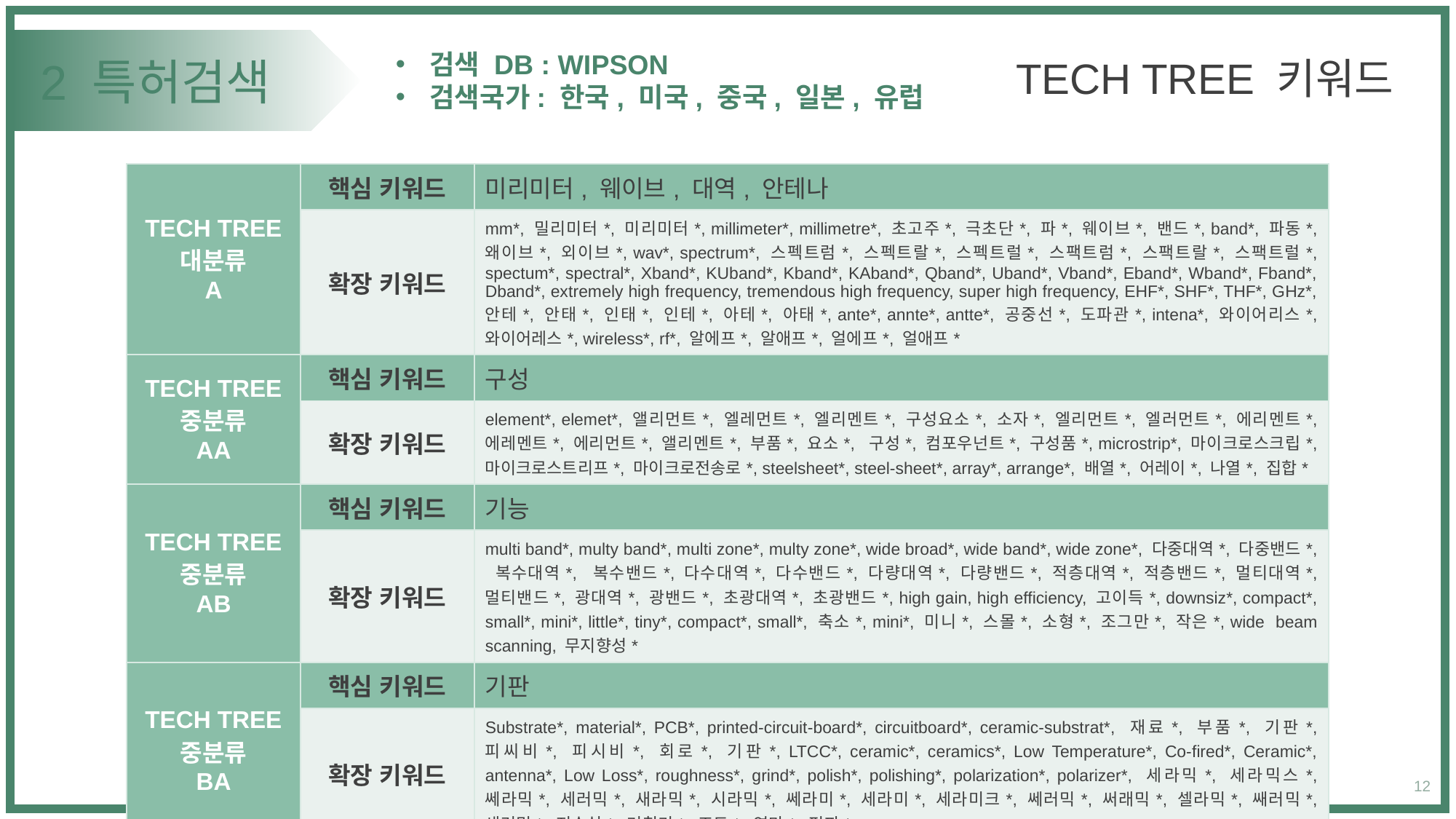

검색 DB : WIPSON
검색국가: 한국, 미국, 중국, 일본, 유럽
TECH TREE 키워드
# 2 특허검색
| TECH TREE 대분류 A | 핵심 키워드 | 미리미터, 웨이브, 대역, 안테나 |
| --- | --- | --- |
|  | 확장 키워드 | mm\*, 밀리미터\*, 미리미터\*, millimeter\*, millimetre\*, 초고주\*, 극초단\*, 파\*, 웨이브\*, 밴드\*, band\*, 파동\*, 왜이브\*, 외이브\*, wav\*, spectrum\*, 스펙트럼\*, 스펙트랄\*, 스펙트럴\*, 스팩트럼\*, 스팩트랄\*, 스팩트럴\*, spectum\*, spectral\*, Xband\*, KUband\*, Kband\*, KAband\*, Qband\*, Uband\*, Vband\*, Eband\*, Wband\*, Fband\*, Dband\*, extremely high frequency, tremendous high frequency, super high frequency, EHF\*, SHF\*, THF\*, GHz\*, 안테\*, 안태\*, 인태\*, 인테\*, 아테\*, 아태\*, ante\*, annte\*, antte\*, 공중선\*, 도파관\*, intena\*, 와이어리스\*, 와이어레스\*, wireless\*, rf\*, 알에프\*, 알애프\*, 얼에프\*, 얼애프\* |
| TECH TREE 중분류 AA | 핵심 키워드 | 구성 |
|  | 확장 키워드 | element\*, elemet\*, 앨리먼트\*, 엘레먼트\*, 엘리멘트\*, 구성요소\*, 소자\*, 엘리먼트\*, 엘러먼트\*, 에리멘트\*, 에레멘트\*, 에리먼트\*, 앨리멘트\*, 부품\*, 요소\*, 구성\*, 컴포우넌트\*, 구성품\*, microstrip\*, 마이크로스크립\*, 마이크로스트리프\*, 마이크로전송로\*, steelsheet\*, steel-sheet\*, array\*, arrange\*, 배열\*, 어레이\*, 나열\*, 집합\* |
| TECH TREE 중분류 AB | 핵심 키워드 | 기능 |
|  | 확장 키워드 | multi band\*, multy band\*, multi zone\*, multy zone\*, wide broad\*, wide band\*, wide zone\*, 다중대역\*, 다중밴드\*, 복수대역\*, 복수밴드\*, 다수대역\*, 다수밴드\*, 다량대역\*, 다량밴드\*, 적층대역\*, 적층밴드\*, 멀티대역\*, 멀티밴드\*, 광대역\*, 광밴드\*, 초광대역\*, 초광밴드\*, high gain, high efficiency, 고이득\*, downsiz\*, compact\*, small\*, mini\*, little\*, tiny\*, compact\*, small\*, 축소\*, mini\*, 미니\*, 스몰\*, 소형\*, 조그만\*, 작은\*, wide beam scanning, 무지향성\* |
| TECH TREE 중분류 BA | 핵심 키워드 | 기판 |
|  | 확장 키워드 | Substrate\*, material\*, PCB\*, printed-circuit-board\*, circuitboard\*, ceramic-substrat\*, 재료\*, 부품\*, 기판\*, 피씨비\*, 피시비\*, 회로\*, 기판\*, LTCC\*, ceramic\*, ceramics\*, Low Temperature\*, Co-fired\*, Ceramic\*, antenna\*, Low Loss\*, roughness\*, grind\*, polish\*, polishing\*, polarization\*, polarizer\*, 세라믹\*, 세라믹스\*, 쎄라믹\*, 세러믹\*, 새라믹\*, 시라믹\*, 쎄라미\*, 세라미\*, 세라미크\*, 쎄러믹\*, 써래믹\*, 셀라믹\*, 쌔러믹\*, 새러믹\*, 저손실\*, 거칠기\*, 조도\*, 연마\*, 편파\* |
12